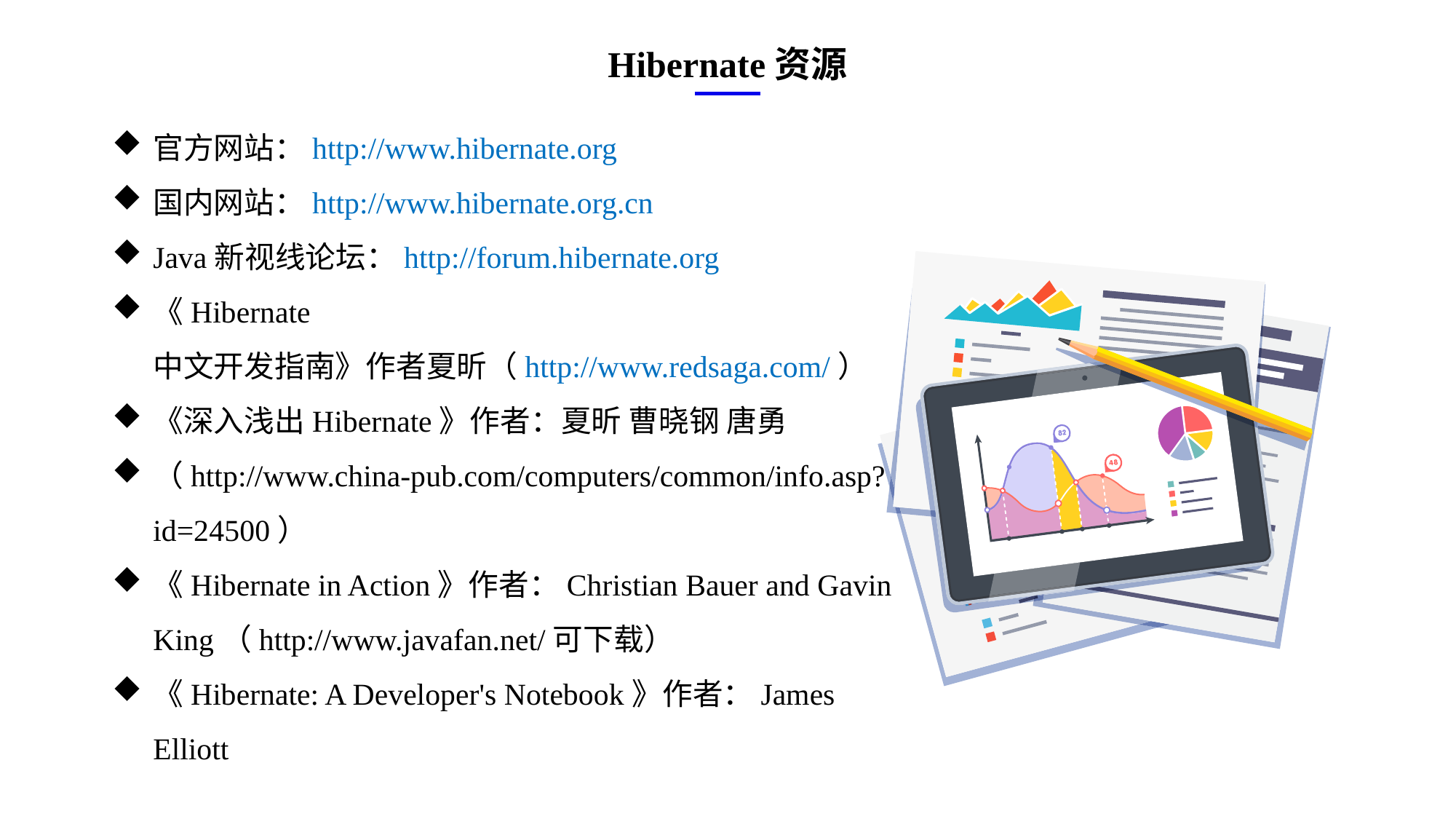

Hibernate资源
官方网站：http://www.hibernate.org
国内网站：http://www.hibernate.org.cn
Java新视线论坛：http://forum.hibernate.org
《Hibernate 中文开发指南》作者夏昕（http://www.redsaga.com/）
《深入浅出Hibernate》作者：夏昕 曹晓钢 唐勇
（http://www.china-pub.com/computers/common/info.asp?id=24500）
《Hibernate in Action》作者：Christian Bauer and Gavin King（http://www.javafan.net/可下载）
《Hibernate: A Developer's Notebook》作者：James Elliott
e7d195523061f1c0ae0eb3eed39d2bcef4622b2499a05fe6567B54A876BEB457BD1EB8EBE9915191D1FA2E860D28D251AB291D9CBBDD28D4BD16020FD75D8281481517FC21E86E4C931520AFA1087E92E357E3DB373CA326F6F926B1A67F681E99E875FFD293B2C32B3919AE4D43F9436862A7DD54F9346DF3662D8AB7319030EF75D53FF682DE13